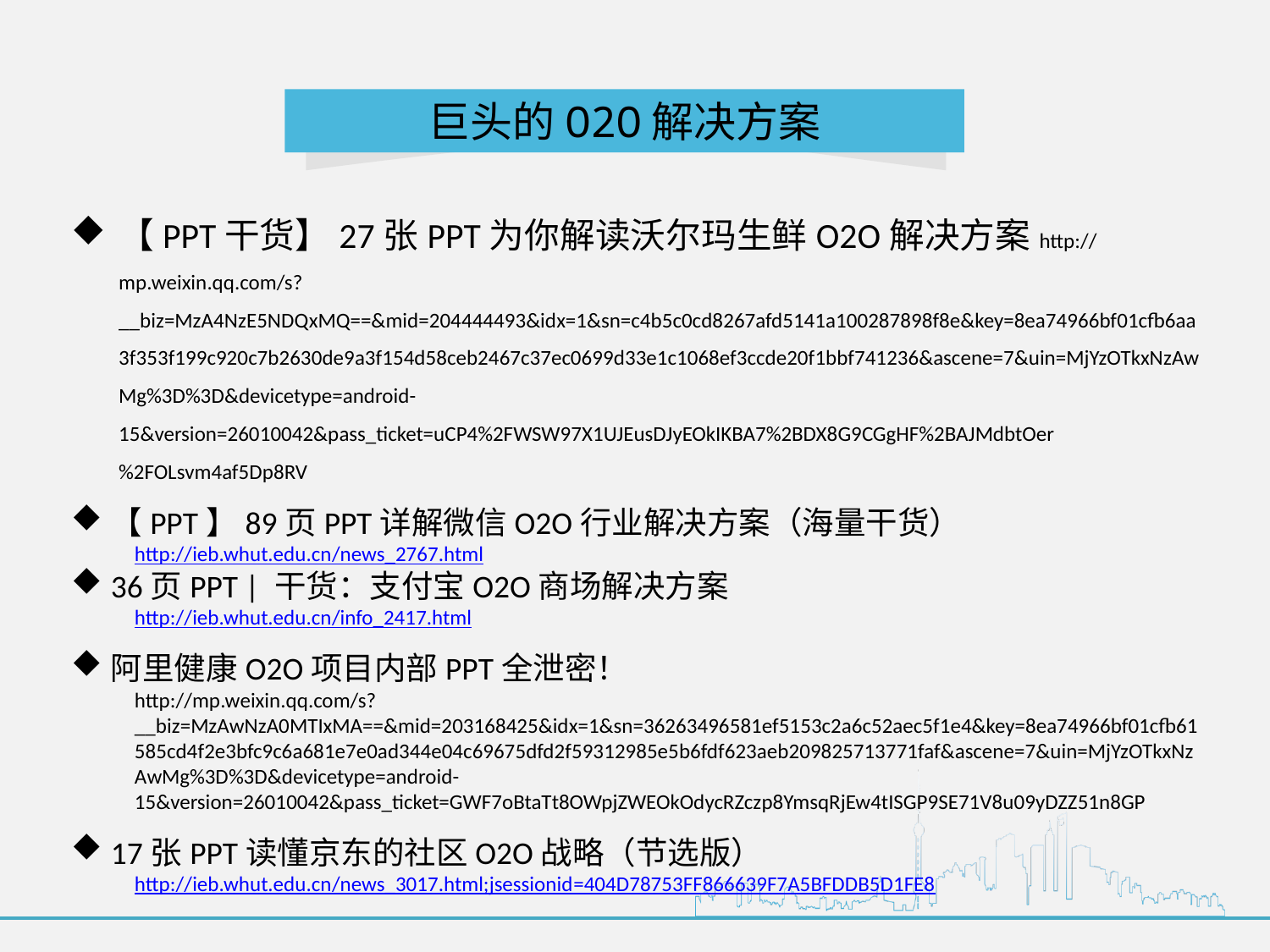

巨头的O2O解决方案

【PPT干货】27张PPT为你解读沃尔玛生鲜O2O解决方案http://mp.weixin.qq.com/s?__biz=MzA4NzE5NDQxMQ==&mid=204444493&idx=1&sn=c4b5c0cd8267afd5141a100287898f8e&key=8ea74966bf01cfb6aa3f353f199c920c7b2630de9a3f154d58ceb2467c37ec0699d33e1c1068ef3ccde20f1bbf741236&ascene=7&uin=MjYzOTkxNzAwMg%3D%3D&devicetype=android-15&version=26010042&pass_ticket=uCP4%2FWSW97X1UJEusDJyEOkIKBA7%2BDX8G9CGgHF%2BAJMdbtOer%2FOLsvm4af5Dp8RV
【PPT】89页PPT详解微信O2O行业解决方案（海量干货）
http://ieb.whut.edu.cn/news_2767.html
36页PPT | 干货：支付宝O2O商场解决方案
http://ieb.whut.edu.cn/info_2417.html
阿里健康O2O项目内部PPT全泄密！
http://mp.weixin.qq.com/s?__biz=MzAwNzA0MTIxMA==&mid=203168425&idx=1&sn=36263496581ef5153c2a6c52aec5f1e4&key=8ea74966bf01cfb61585cd4f2e3bfc9c6a681e7e0ad344e04c69675dfd2f59312985e5b6fdf623aeb209825713771faf&ascene=7&uin=MjYzOTkxNzAwMg%3D%3D&devicetype=android-15&version=26010042&pass_ticket=GWF7oBtaTt8OWpjZWEOkOdycRZczp8YmsqRjEw4tISGP9SE71V8u09yDZZ51n8GP
17张PPT读懂京东的社区O2O战略（节选版）
http://ieb.whut.edu.cn/news_3017.html;jsessionid=404D78753FF866639F7A5BFDDB5D1FE8